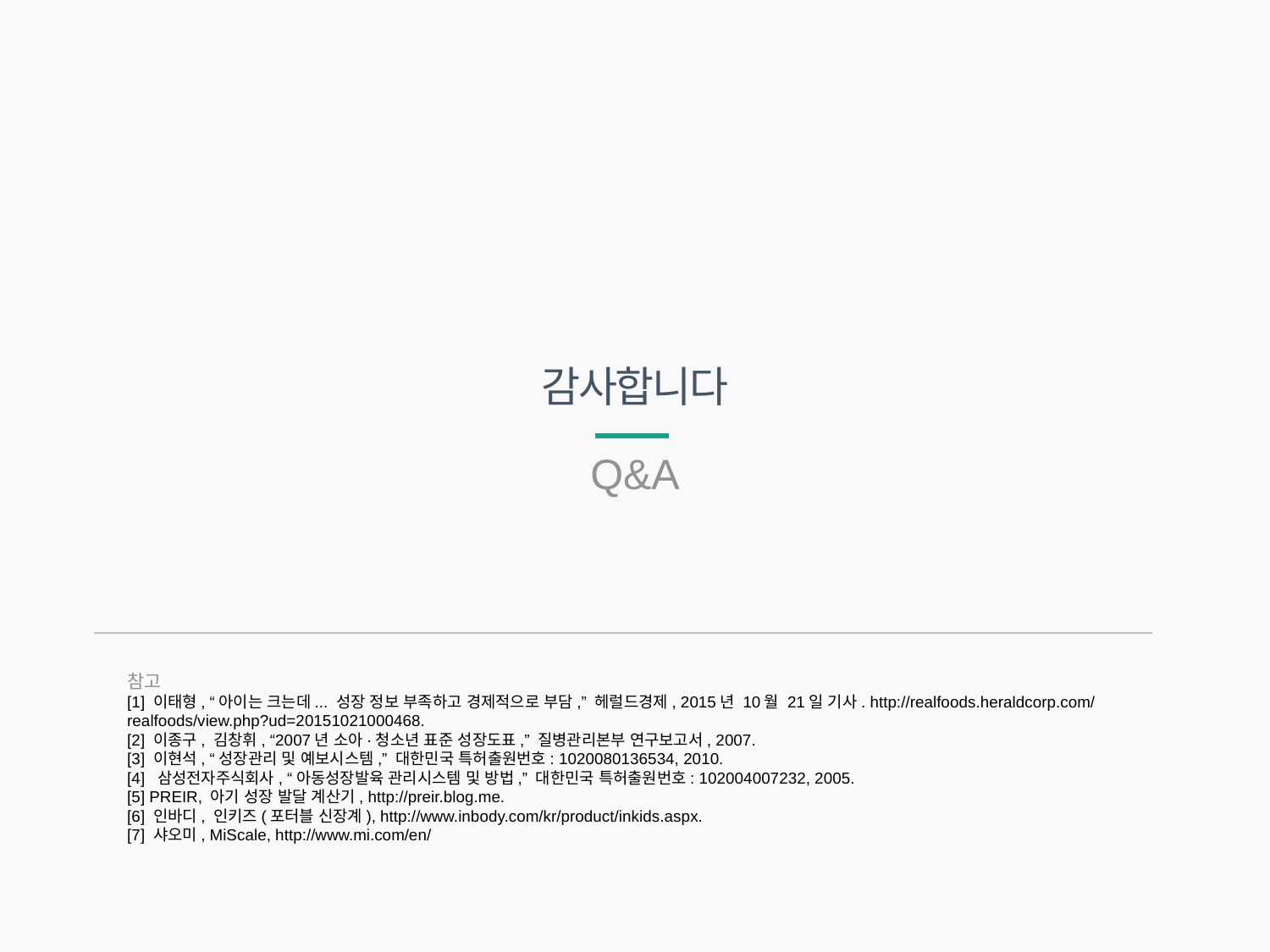

감사합니다
Q&A
참고
[1] 이태형, “아이는 크는데... 성장 정보 부족하고 경제적으로 부담,” 헤럴드경제, 2015년 10월 21일 기사. http://realfoods.heraldcorp.com/realfoods/view.php?ud=20151021000468.
[2] 이종구, 김창휘, “2007년 소아·청소년 표준 성장도표,” 질병관리본부 연구보고서, 2007.
[3] 이현석, “성장관리 및 예보시스템,” 대한민국 특허출원번호: 1020080136534, 2010.
[4]  삼성전자주식회사, “아동성장발육 관리시스템 및 방법,” 대한민국 특허출원번호: 102004007232, 2005.
[5] PREIR, 아기 성장 발달 계산기, http://preir.blog.me.
[6] 인바디, 인키즈(포터블 신장계), http://www.inbody.com/kr/product/inkids.aspx.
[7] 샤오미, MiScale, http://www.mi.com/en/